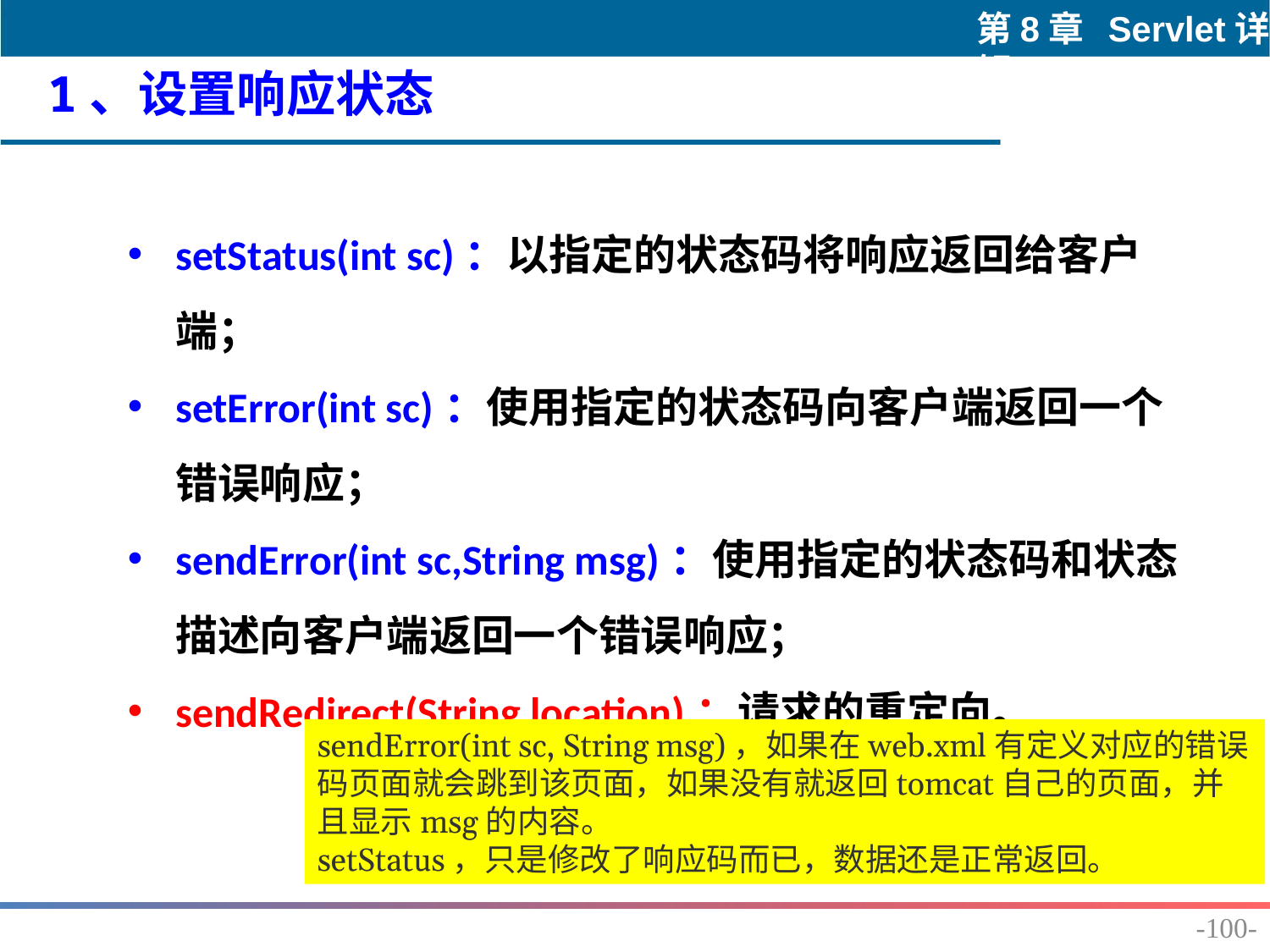

1、设置响应状态
setStatus(int sc)：以指定的状态码将响应返回给客户端；
setError(int sc)：使用指定的状态码向客户端返回一个错误响应；
sendError(int sc,String msg)：使用指定的状态码和状态描述向客户端返回一个错误响应；
sendRedirect(String location)：请求的重定向。
sendError(int sc, String msg)，如果在web.xml有定义对应的错误码页面就会跳到该页面，如果没有就返回tomcat自己的页面，并且显示msg的内容。
setStatus，只是修改了响应码而已，数据还是正常返回。
-100-